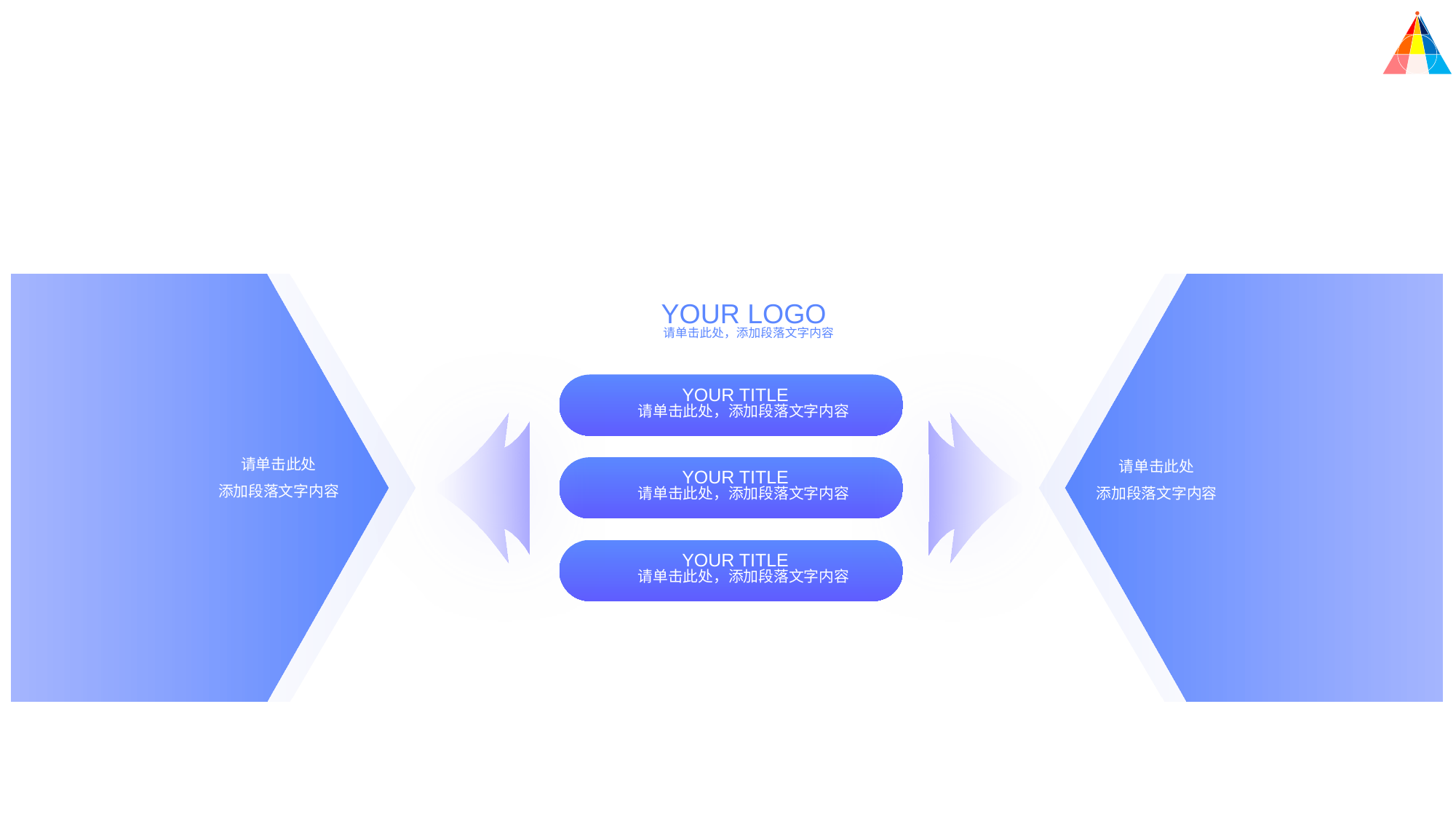

YOUR LOGO
请单击此处，添加段落文字内容

YOUR TITLE
请单击此处，添加段落文字内容

YOUR TITLE
请单击此处，添加段落文字内容

YOUR TITLE
请单击此处，添加段落文字内容

请单击此处
添加段落文字内容
请单击此处
添加段落文字内容